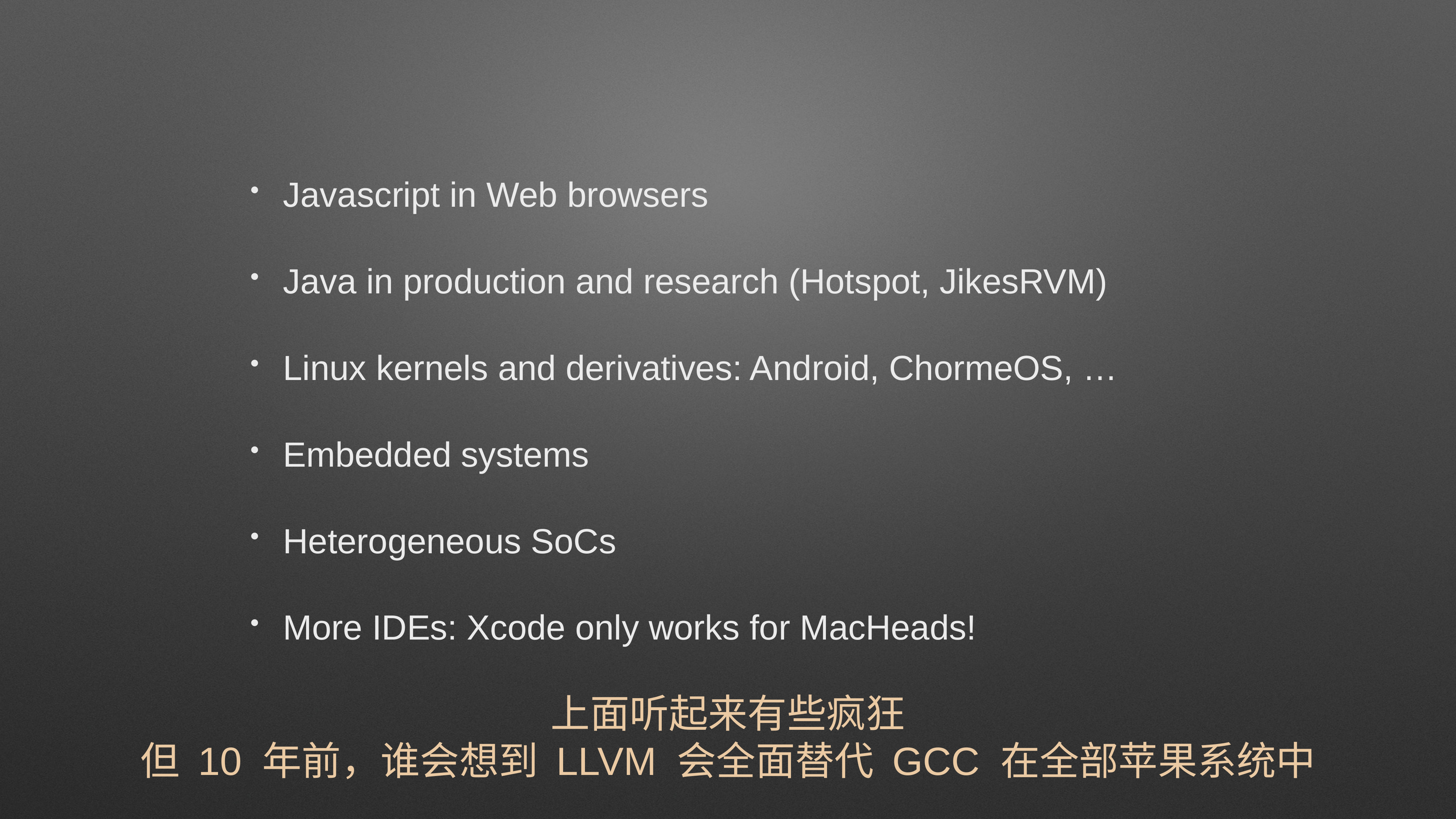

Javascript in Web browsers
Java in production and research (Hotspot, JikesRVM)
Linux kernels and derivatives: Android, ChormeOS, …
Embedded systems
Heterogeneous SoCs
More IDEs: Xcode only works for MacHeads!
上面听起来有些疯狂
但 10 年前，谁会想到 LLVM 会全面替代 GCC 在全部苹果系统中